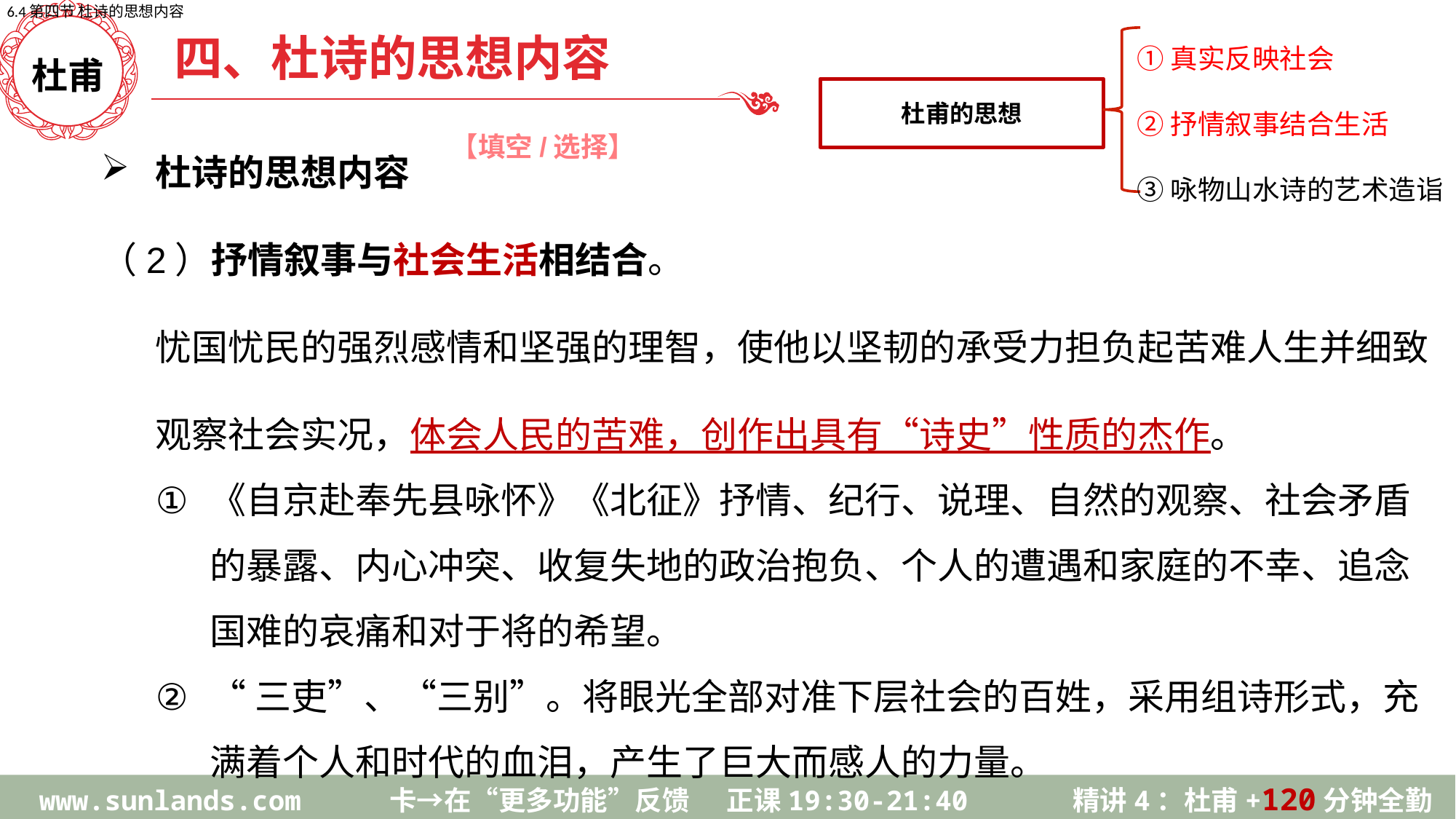

6.4第四节 杜诗的思想内容

四、杜诗的思想内容

杜甫的思想
①真实反映社会

②抒情叙事结合生活

③咏物山水诗的艺术造诣

杜甫

杜诗的思想内容
（2）抒情叙事与社会生活相结合。
忧国忧民的强烈感情和坚强的理智，使他以坚韧的承受力担负起苦难人生并细致观察社会实况，体会人民的苦难，创作出具有“诗史”性质的杰作。
《自京赴奉先县咏怀》《北征》抒情、纪行、说理、自然的观察、社会矛盾的暴露、内心冲突、收复失地的政治抱负、个人的遭遇和家庭的不幸、追念国难的哀痛和对于将的希望。
“三吏”、“三别”。将眼光全部对准下层社会的百姓，采用组诗形式，充满着个人和时代的血泪，产生了巨大而感人的力量。

【填空/选择】